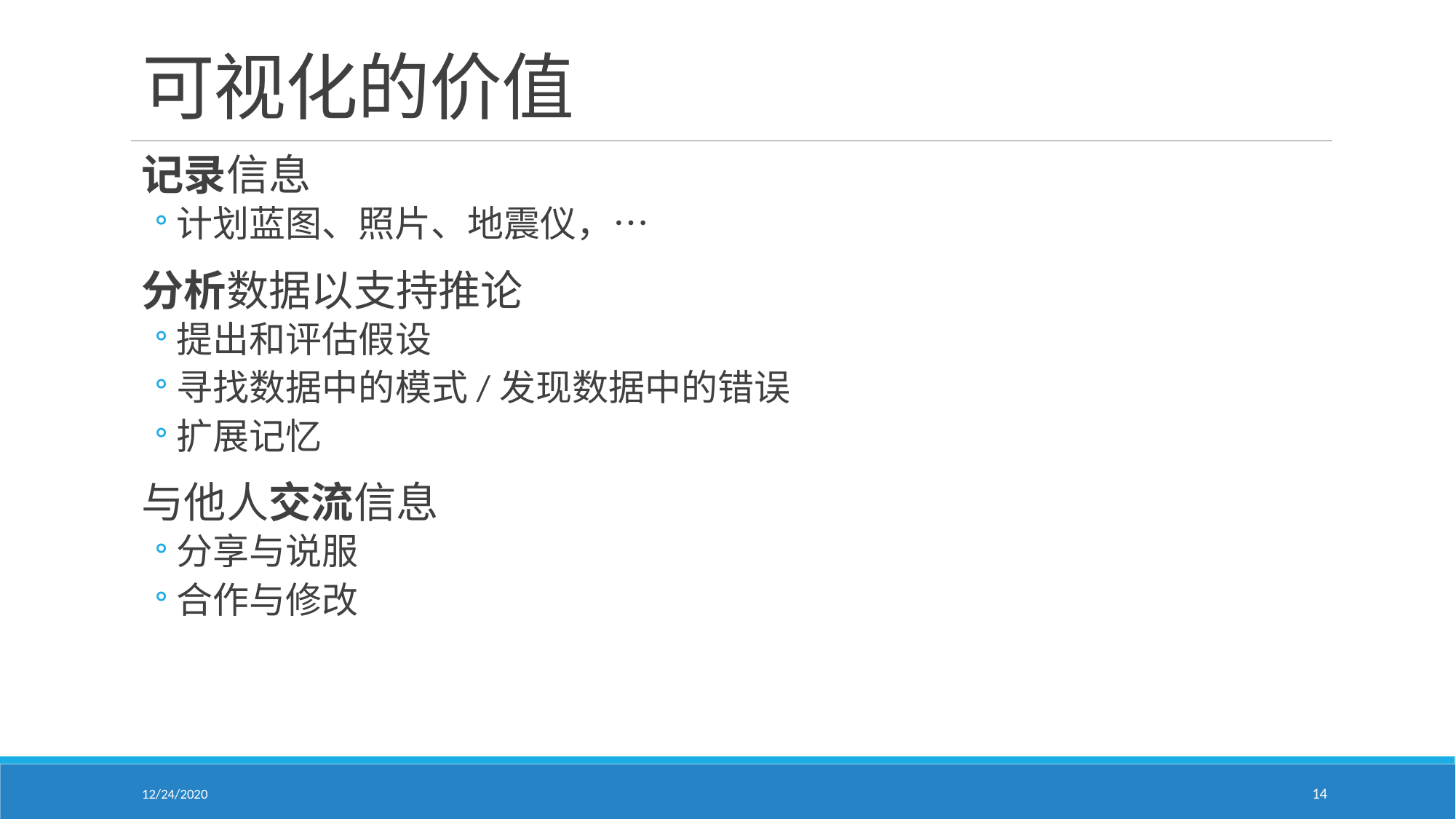

# 可视化的价值
记录信息
计划蓝图、照片、地震仪，…
分析数据以支持推论
提出和评估假设
寻找数据中的模式/发现数据中的错误
扩展记忆
与他人交流信息
分享与说服
合作与修改
12/24/2020
14